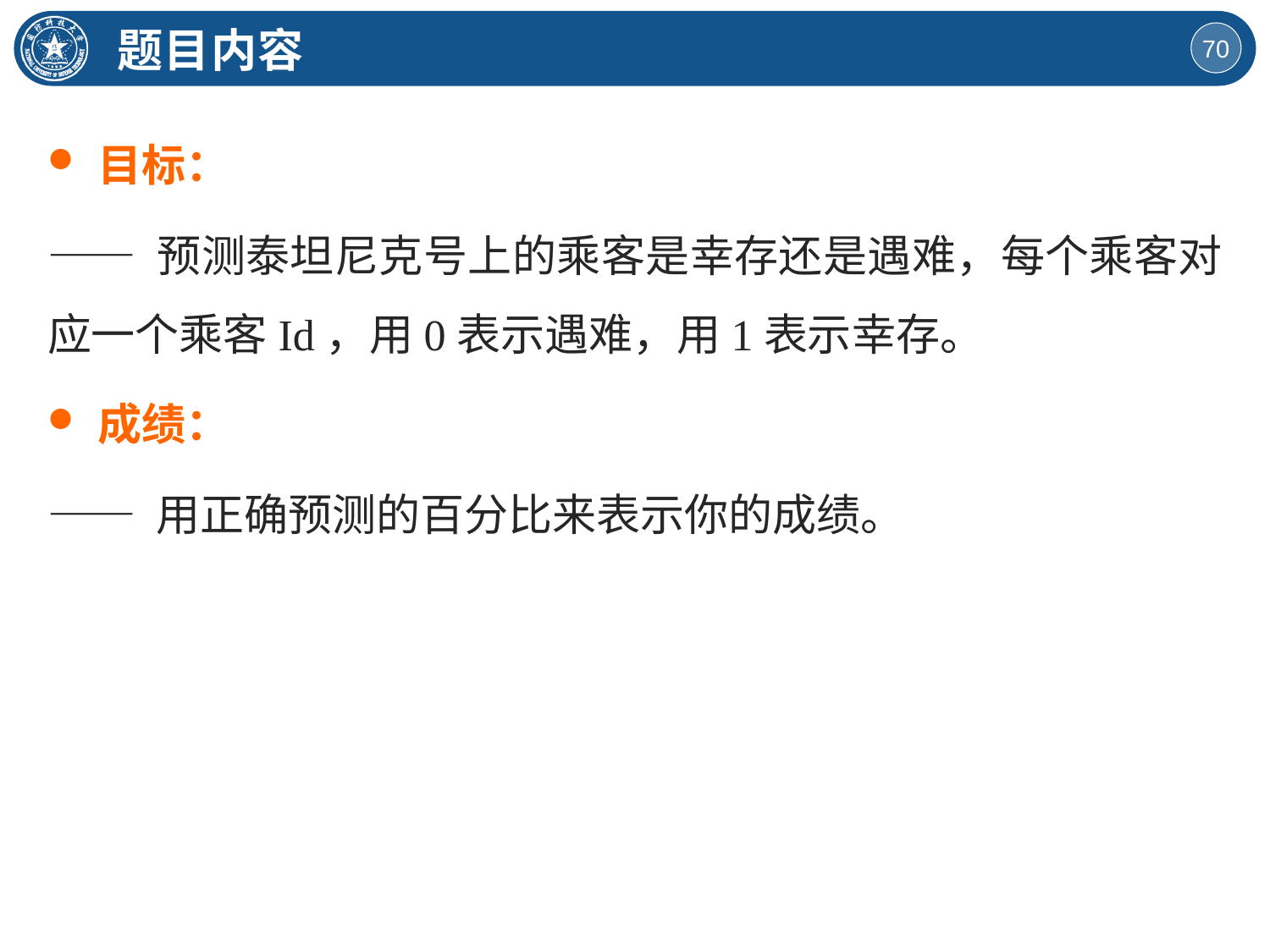

题目内容
目标：
—— 预测泰坦尼克号上的乘客是幸存还是遇难，每个乘客对应一个乘客Id，用0表示遇难，用1表示幸存。
成绩：
—— 用正确预测的百分比来表示你的成绩。